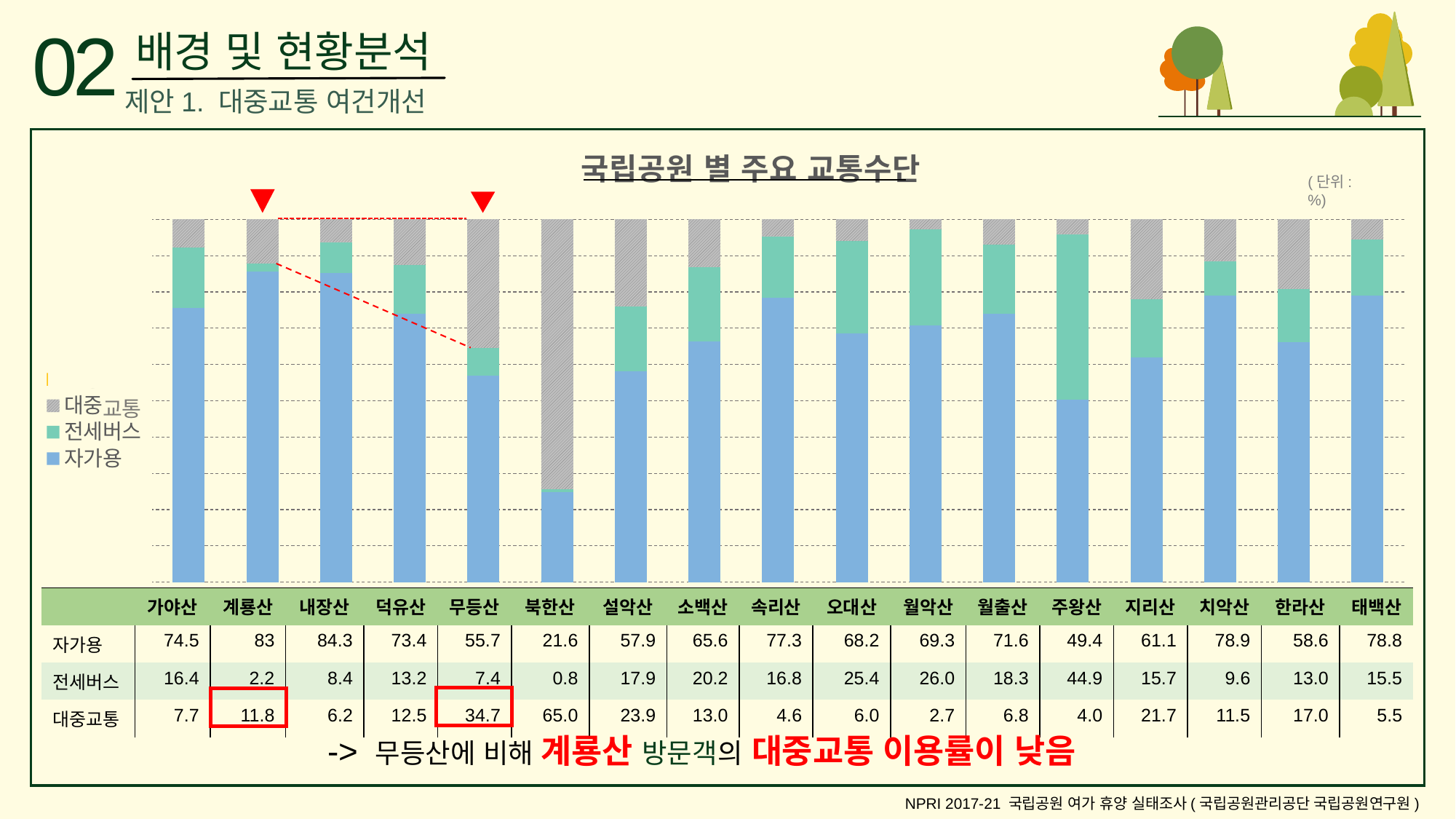

02

배경 및 현황분석
제안1. 대중교통 여건개선

### Chart: 국립공원 별 주요 교통수단

| Category | 자가용 | 전세버스 | 대중 | 교통 |
|---|---|---|---|---|
| 가야산 | 74.5 | 16.4 | 7.7 | None |
| 계룡산 | 83.0 | 2.2 | 11.8 | None |
| 내장산 | 84.3 | 8.4 | 6.2 | None |
| 덕유산 | 73.4 | 13.2 | 12.5 | None |
| 무등산 | 55.7 | 7.4 | 34.7 | None |
| 북한산 | 21.6 | 0.8 | 65.0 | None |
| 설악산 | 57.9 | 17.9 | 23.9 | None |
| 소백산 | 65.6 | 20.2 | 13.0 | None |
| 속리산 | 77.3 | 16.8 | 4.6 | None |
| 오대산 | 68.2 | 25.4 | 6.0 | None |
| 월악산 | 69.3 | 26.0 | 2.7 | None |
| 월출산 | 71.6 | 18.3 | 6.8 | None |
| 주왕산 | 49.4 | 44.9 | 4.0 | None |
| 지리산 | 61.1 | 15.7 | 21.7 | None |
| 치악산 | 78.9 | 9.6 | 11.5 | None |
| 한라산 | 58.6 | 13.0 | 17.0 | None |
| 태백산 | 78.8 | 15.5 | 5.5 | None |

(단위:%)

|  | 가야산 | 계룡산 | 내장산 | 덕유산 | 무등산 | 북한산 | 설악산 | 소백산 | 속리산 | 오대산 | 월악산 | 월출산 | 주왕산 | 지리산 | 치악산 | 한라산 | 태백산 |
| --- | --- | --- | --- | --- | --- | --- | --- | --- | --- | --- | --- | --- | --- | --- | --- | --- | --- |
| 자가용 | 74.5 | 83 | 84.3 | 73.4 | 55.7 | 21.6 | 57.9 | 65.6 | 77.3 | 68.2 | 69.3 | 71.6 | 49.4 | 61.1 | 78.9 | 58.6 | 78.8 |
| 전세버스 | 16.4 | 2.2 | 8.4 | 13.2 | 7.4 | 0.8 | 17.9 | 20.2 | 16.8 | 25.4 | 26.0 | 18.3 | 44.9 | 15.7 | 9.6 | 13.0 | 15.5 |
| 대중교통 | 7.7 | 11.8 | 6.2 | 12.5 | 34.7 | 65.0 | 23.9 | 13.0 | 4.6 | 6.0 | 2.7 | 6.8 | 4.0 | 21.7 | 11.5 | 17.0 | 5.5 |

-> 무등산에 비해 계룡산 방문객의 대중교통 이용률이 낮음
NPRI 2017-21 국립공원 여가 휴양 실태조사(국립공원관리공단 국립공원연구원)